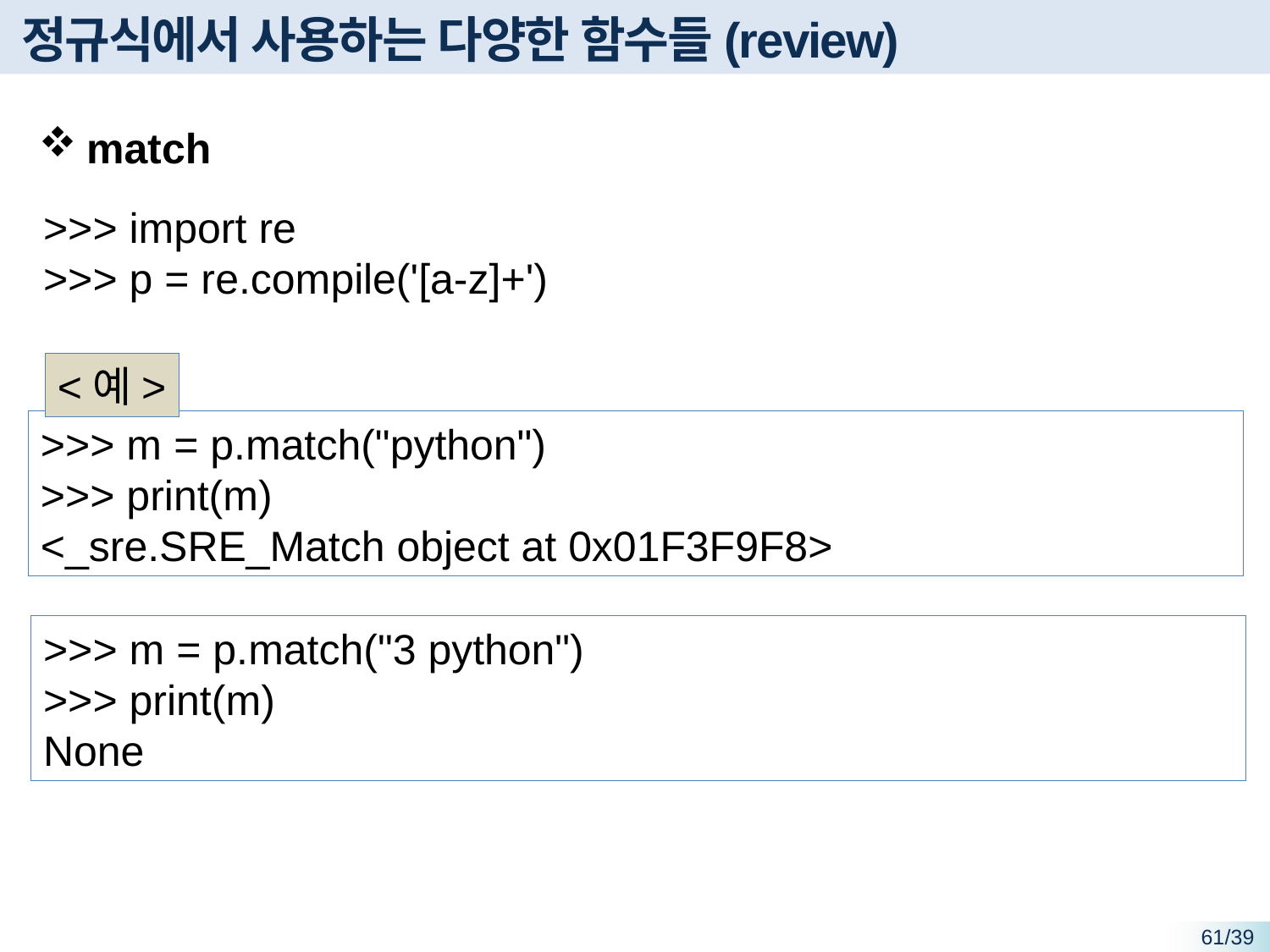

# 정규식에서 사용하는 다양한 함수들(review)
match
>>> import re
>>> p = re.compile('[a-z]+')
<예>
>>> m = p.match("python")
>>> print(m)
<_sre.SRE_Match object at 0x01F3F9F8>
>>> m = p.match("3 python")
>>> print(m)
None